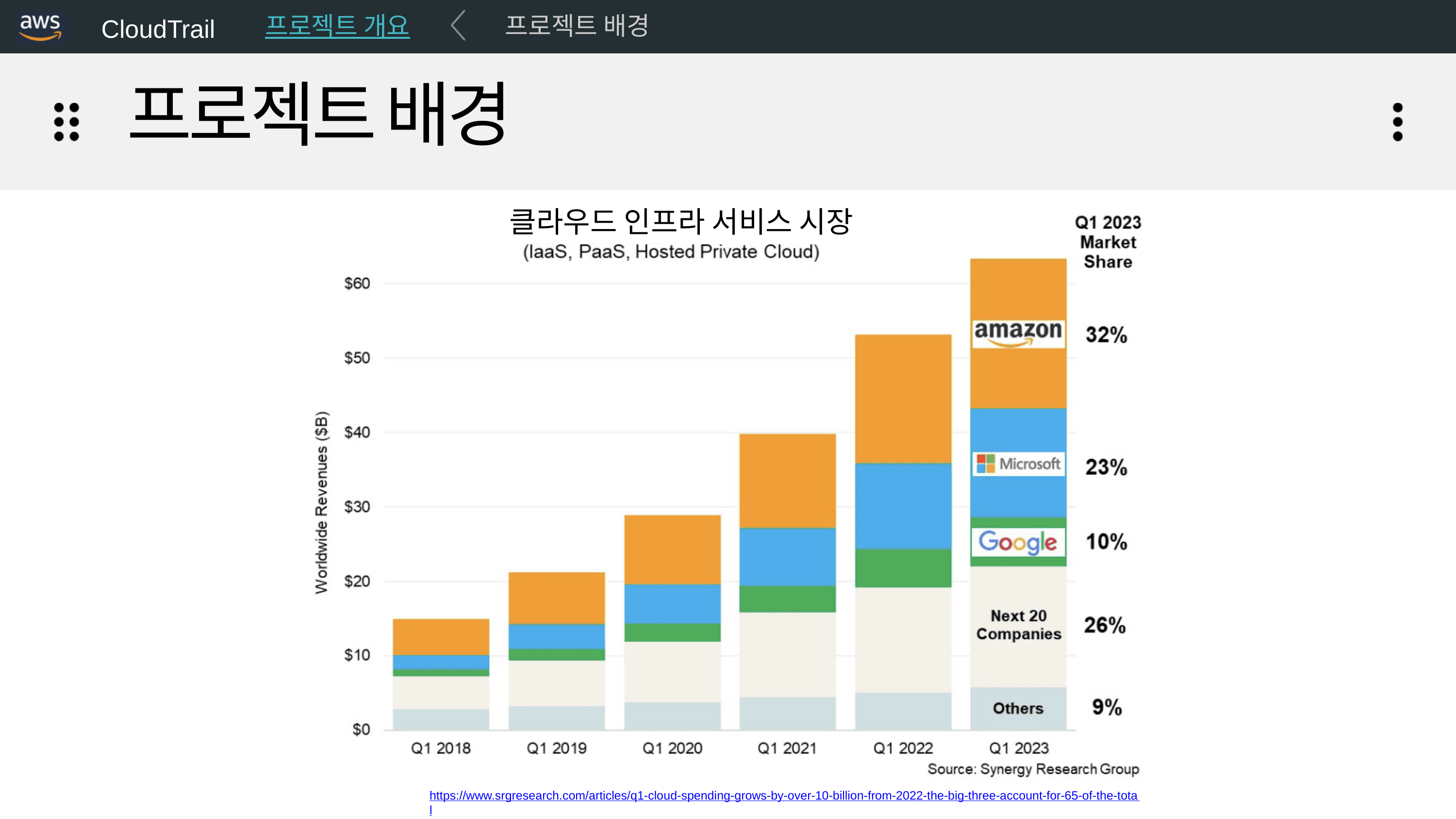

CloudTrail

프로젝트 개요
프로젝트 배경

프로젝트 배경

클라우드 인프라 서비스 시장
https://www.srgresearch.com/articles/q1-cloud-spending-grows-by-over-10-billion-from-2022-the-big-three-account-for-65-of-the-total